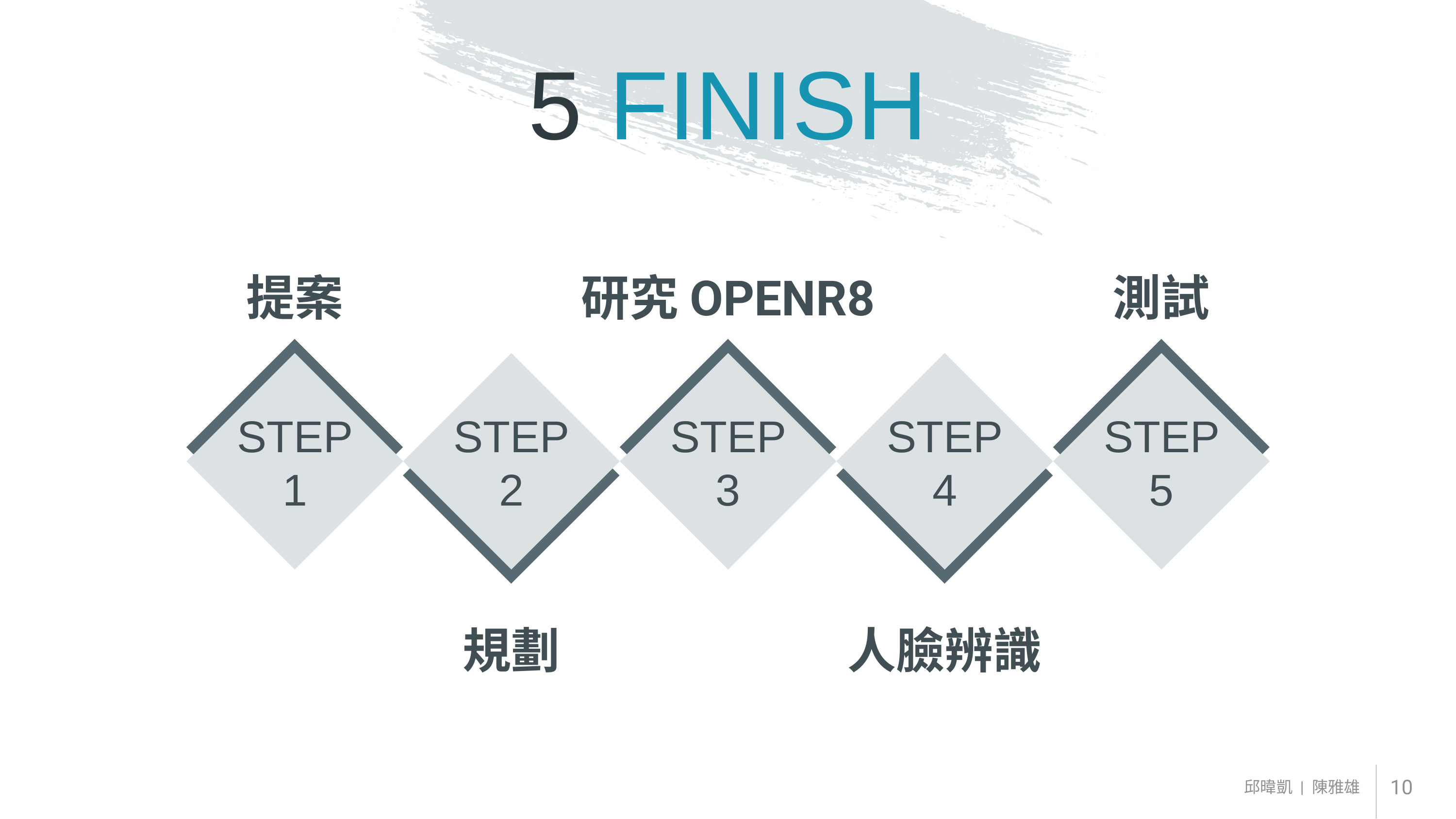

# 5 FINISH
提案
研究OPENR8
測試
STEP 1
STEP 3
STEP 5
STEP 2
STEP 4
規劃
人臉辨識
10
邱暐凱 | 陳雅雄